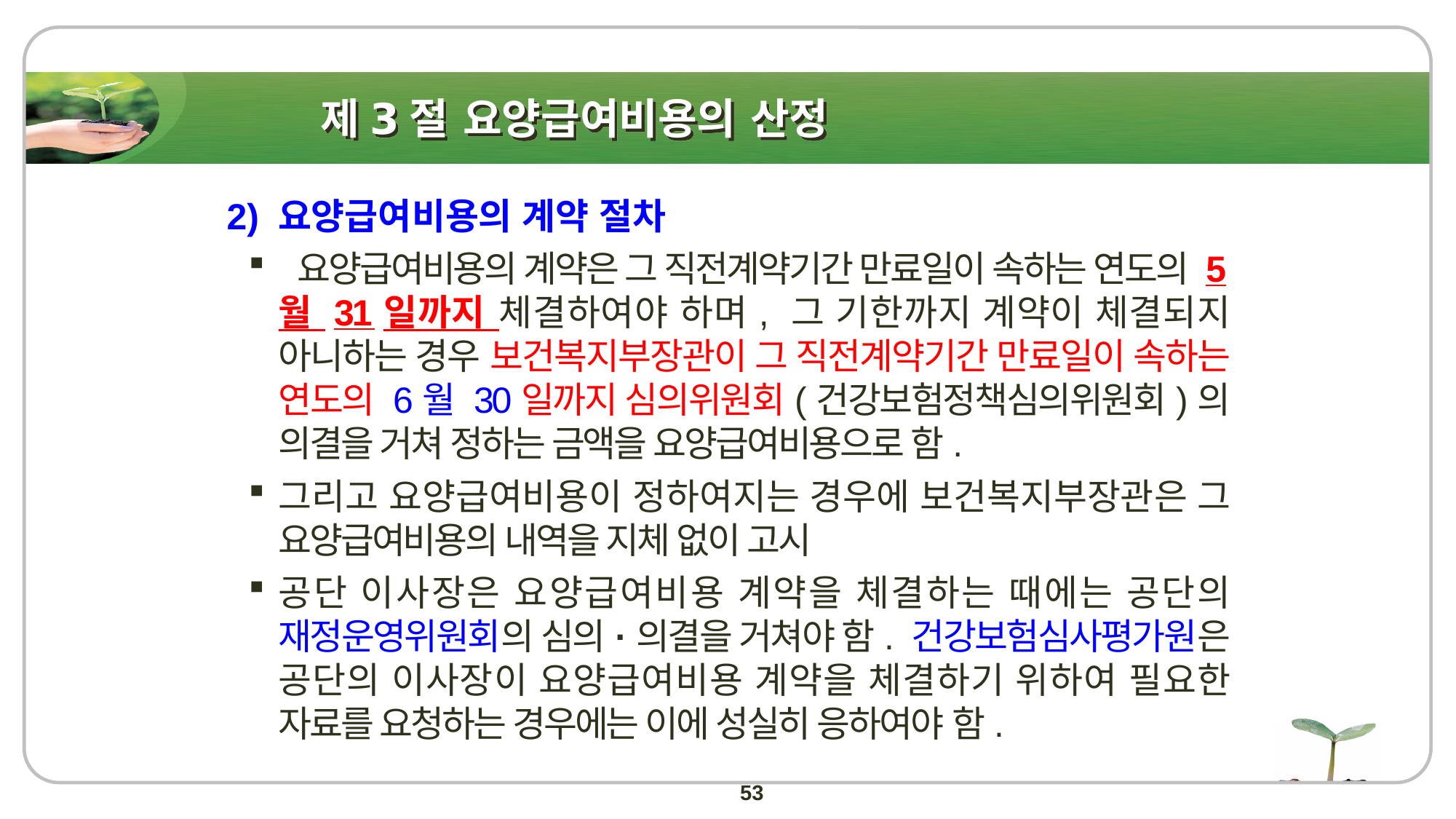

# 제3절 요양급여비용의 산정
2) 요양급여비용의 계약 절차
 요양급여비용의 계약은 그 직전계약기간 만료일이 속하는 연도의 5월 31일까지 체결하여야 하며, 그 기한까지 계약이 체결되지 아니하는 경우 보건복지부장관이 그 직전계약기간 만료일이 속하는 연도의 6월 30일까지 심의위원회(건강보험정책심의위원회)의 의결을 거쳐 정하는 금액을 요양급여비용으로 함.
그리고 요양급여비용이 정하여지는 경우에 보건복지부장관은 그 요양급여비용의 내역을 지체 없이 고시
공단 이사장은 요양급여비용 계약을 체결하는 때에는 공단의 재정운영위원회의 심의·의결을 거쳐야 함. 건강보험심사평가원은 공단의 이사장이 요양급여비용 계약을 체결하기 위하여 필요한 자료를 요청하는 경우에는 이에 성실히 응하여야 함.
53